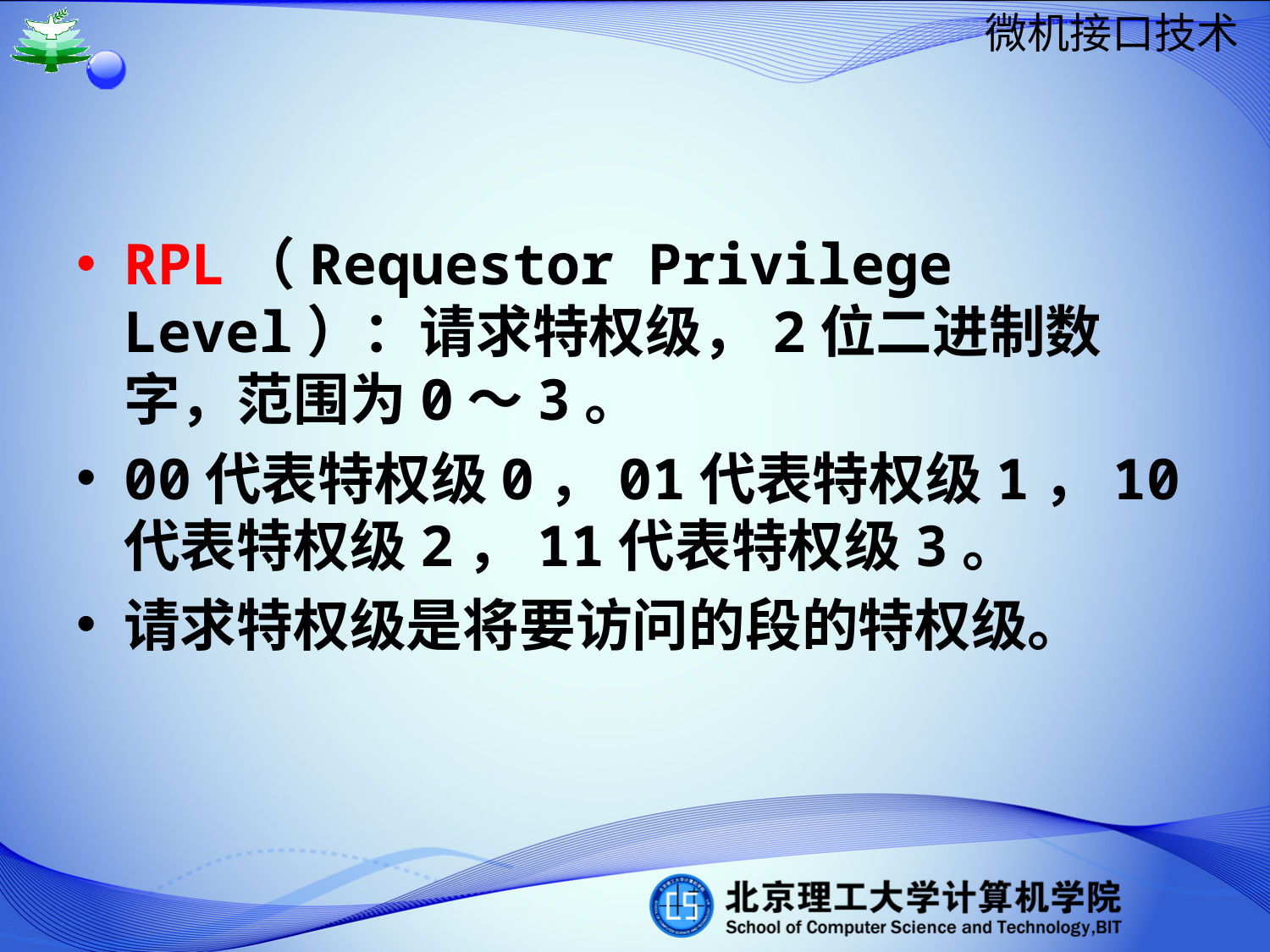

RPL（Requestor Privilege Level）：请求特权级，2位二进制数字，范围为0～3。
00代表特权级0，01代表特权级1，10代表特权级2，11代表特权级3。
请求特权级是将要访问的段的特权级。